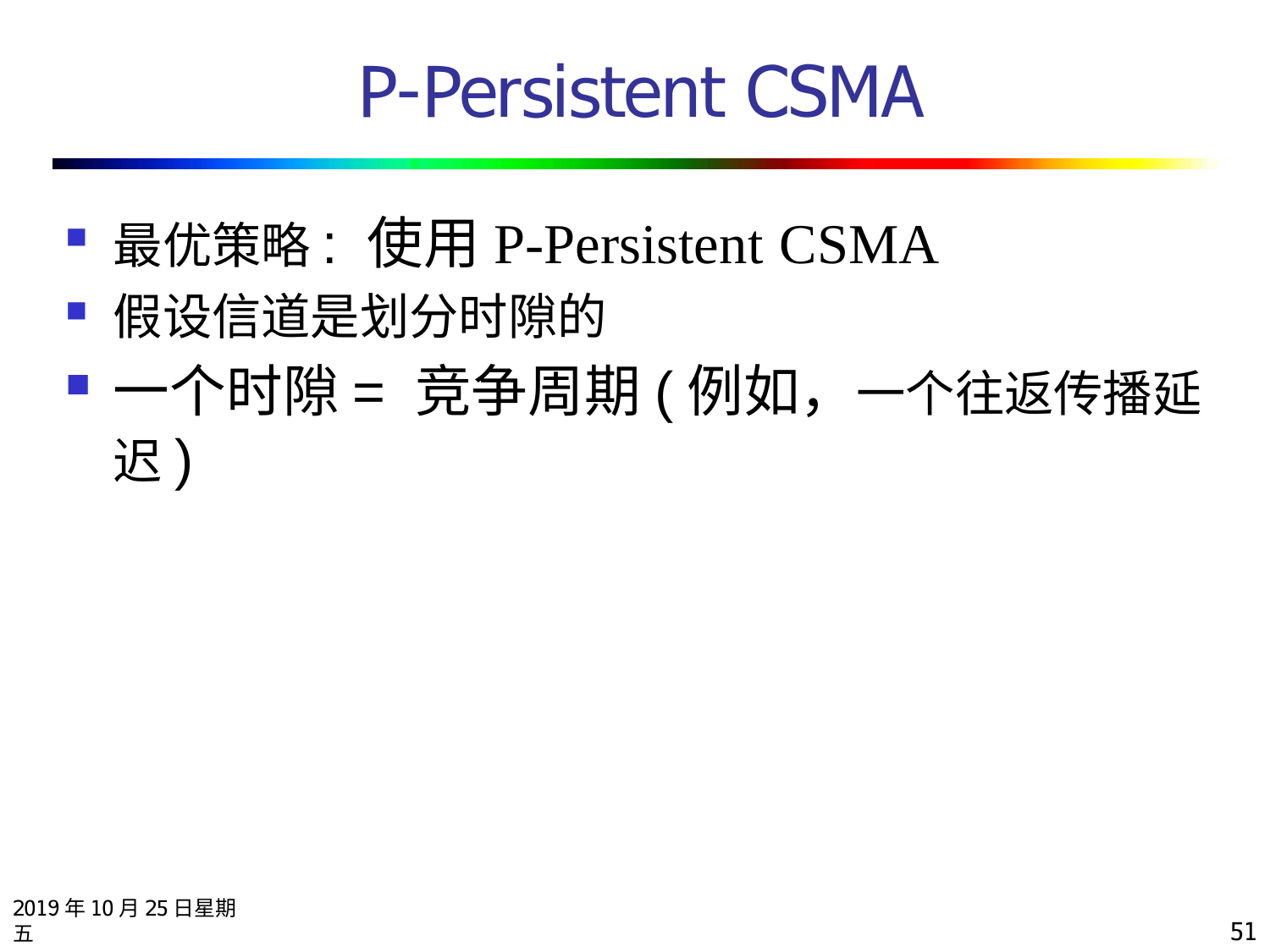

# P-Persistent CSMA
最优策略: 使用P-Persistent CSMA
假设信道是划分时隙的
一个时隙= 竞争周期(例如，一个往返传播延迟)
2019年10月25日星期五
51